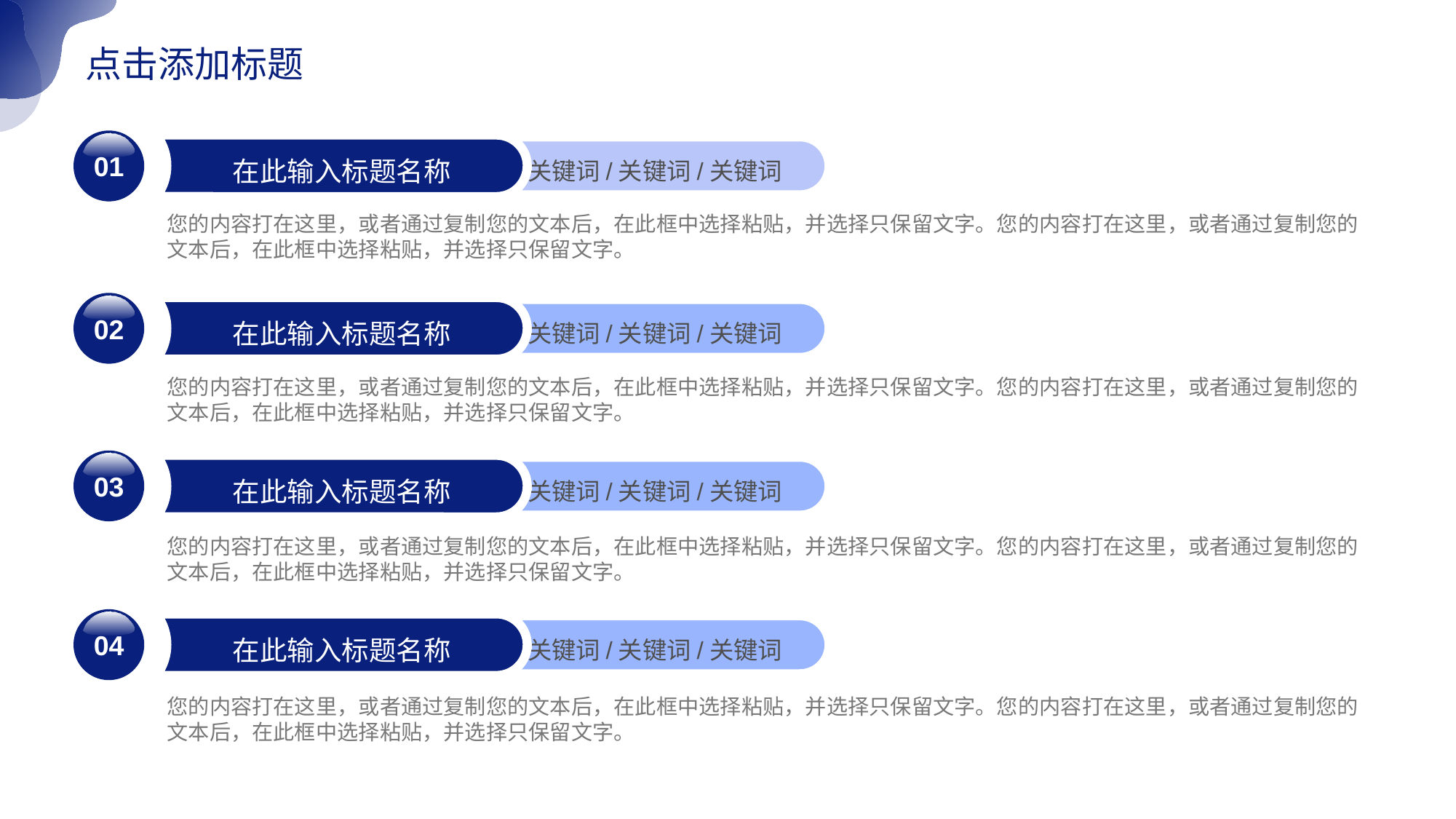

点击添加标题

01
在此输入标题名称
关键词/关键词/关键词
您的内容打在这里，或者通过复制您的文本后，在此框中选择粘贴，并选择只保留文字。您的内容打在这里，或者通过复制您的文本后，在此框中选择粘贴，并选择只保留文字。

02
在此输入标题名称
关键词/关键词/关键词
您的内容打在这里，或者通过复制您的文本后，在此框中选择粘贴，并选择只保留文字。您的内容打在这里，或者通过复制您的文本后，在此框中选择粘贴，并选择只保留文字。

03
在此输入标题名称
关键词/关键词/关键词
您的内容打在这里，或者通过复制您的文本后，在此框中选择粘贴，并选择只保留文字。您的内容打在这里，或者通过复制您的文本后，在此框中选择粘贴，并选择只保留文字。

04
在此输入标题名称
关键词/关键词/关键词
您的内容打在这里，或者通过复制您的文本后，在此框中选择粘贴，并选择只保留文字。您的内容打在这里，或者通过复制您的文本后，在此框中选择粘贴，并选择只保留文字。